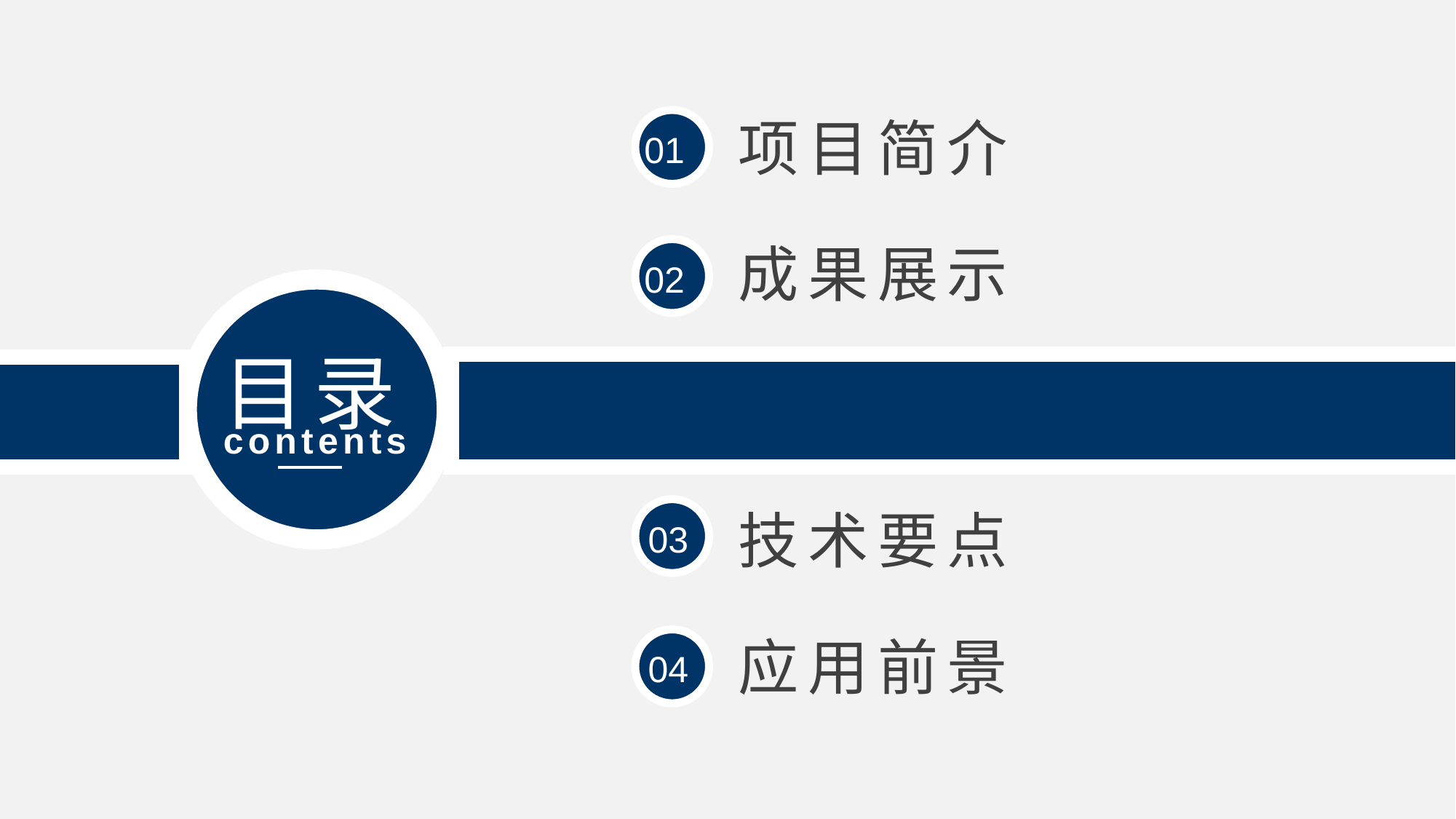

项目简介

01

02

目录

contents

03

04
成果展示

技术要点

应用前景